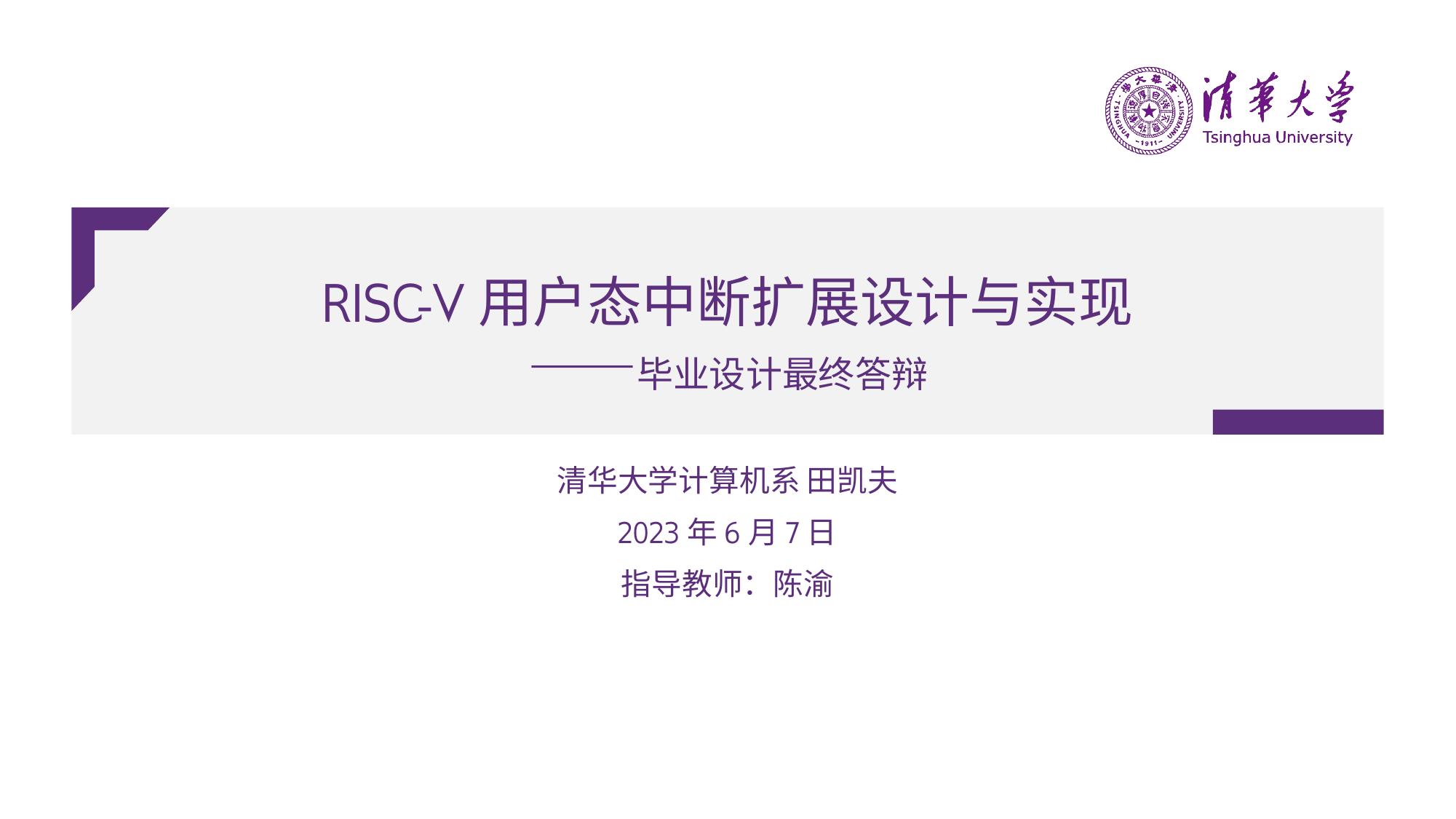

# RISC-V用户态中断扩展设计与实现 ——毕业设计最终答辩
清华大学计算机系 田凯夫
2023年6月7日
指导教师：陈渝